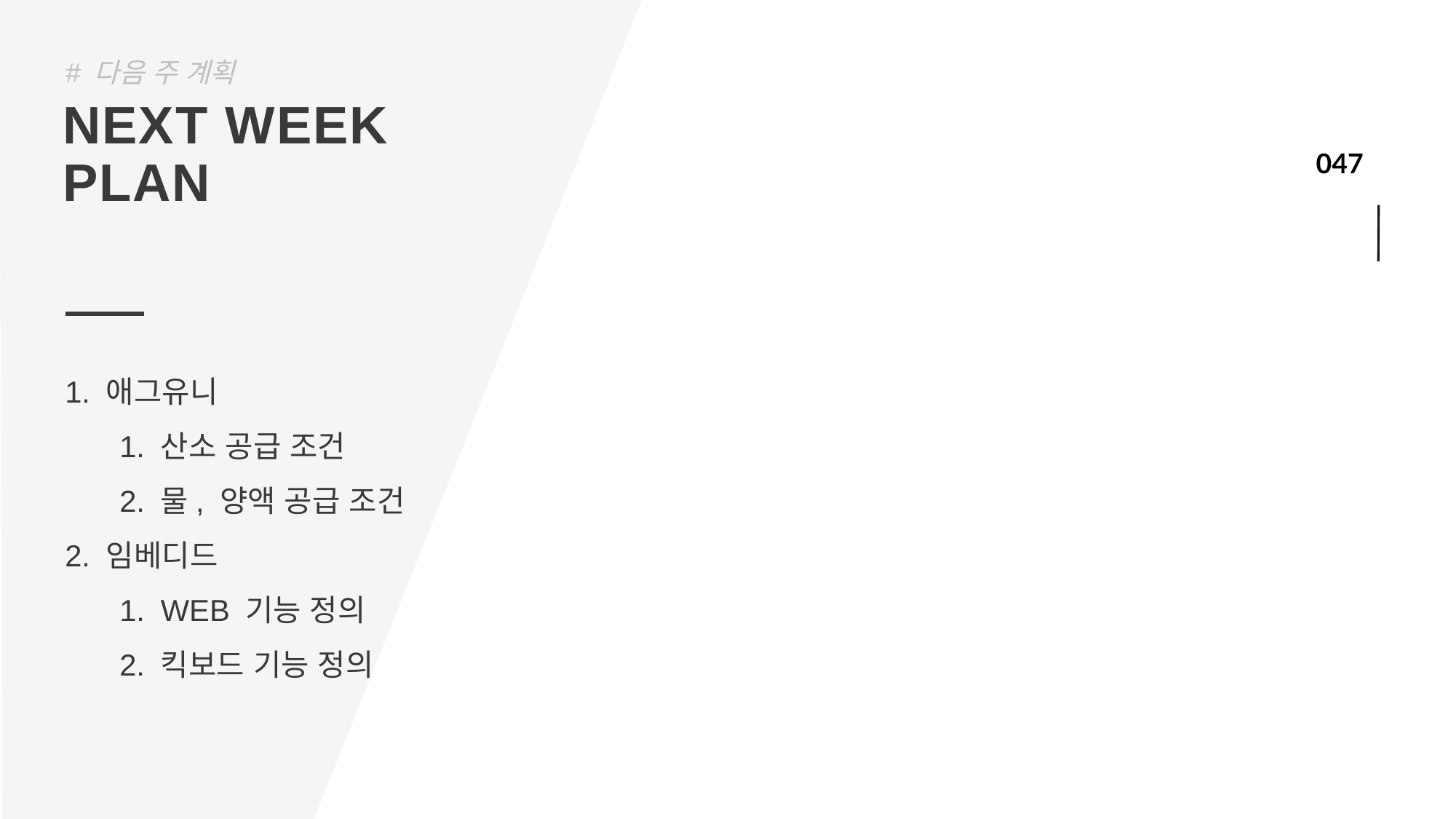

# 다음 주 계획
NEXT WEEK
PLAN
애그유니
산소 공급 조건
물, 양액 공급 조건
임베디드
WEB 기능 정의
킥보드 기능 정의